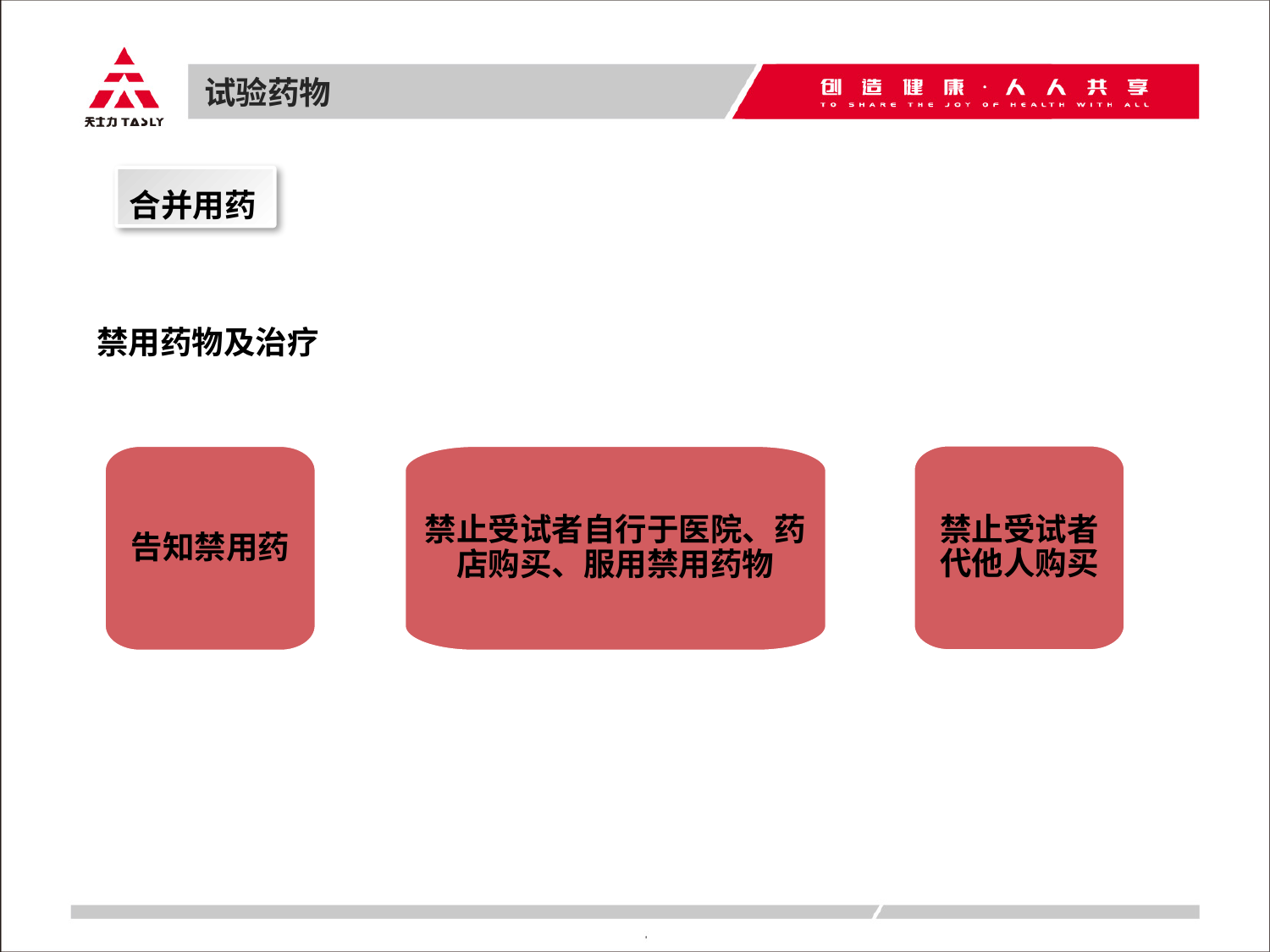

试验药物
合并用药
禁用药物及治疗
禁止受试者代他人购买
告知禁用药
禁止受试者自行于医院、药店购买、服用禁用药物